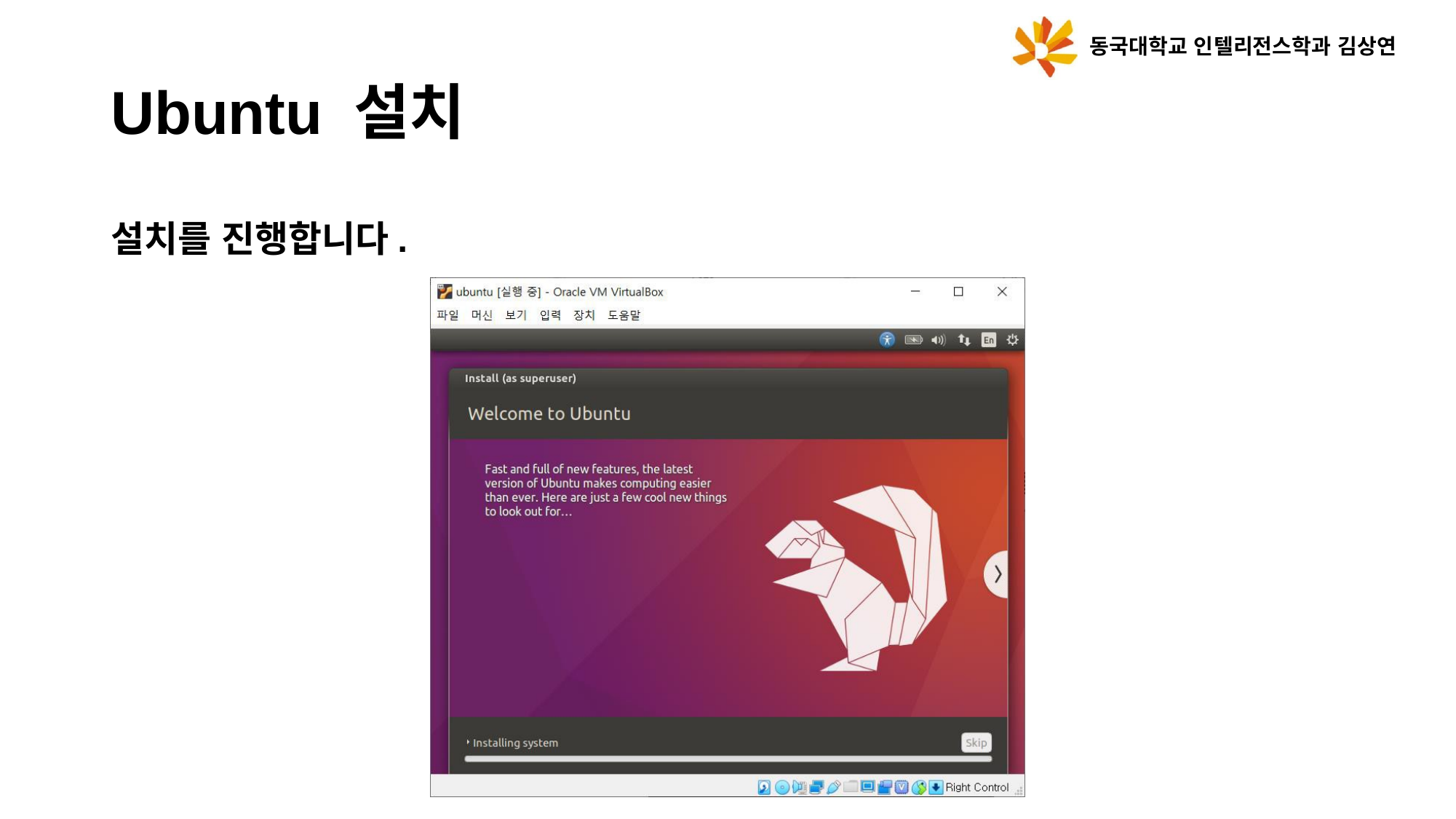

동국대학교 인텔리전스학과 김상연
Ubuntu 설치
설치를 진행합니다.